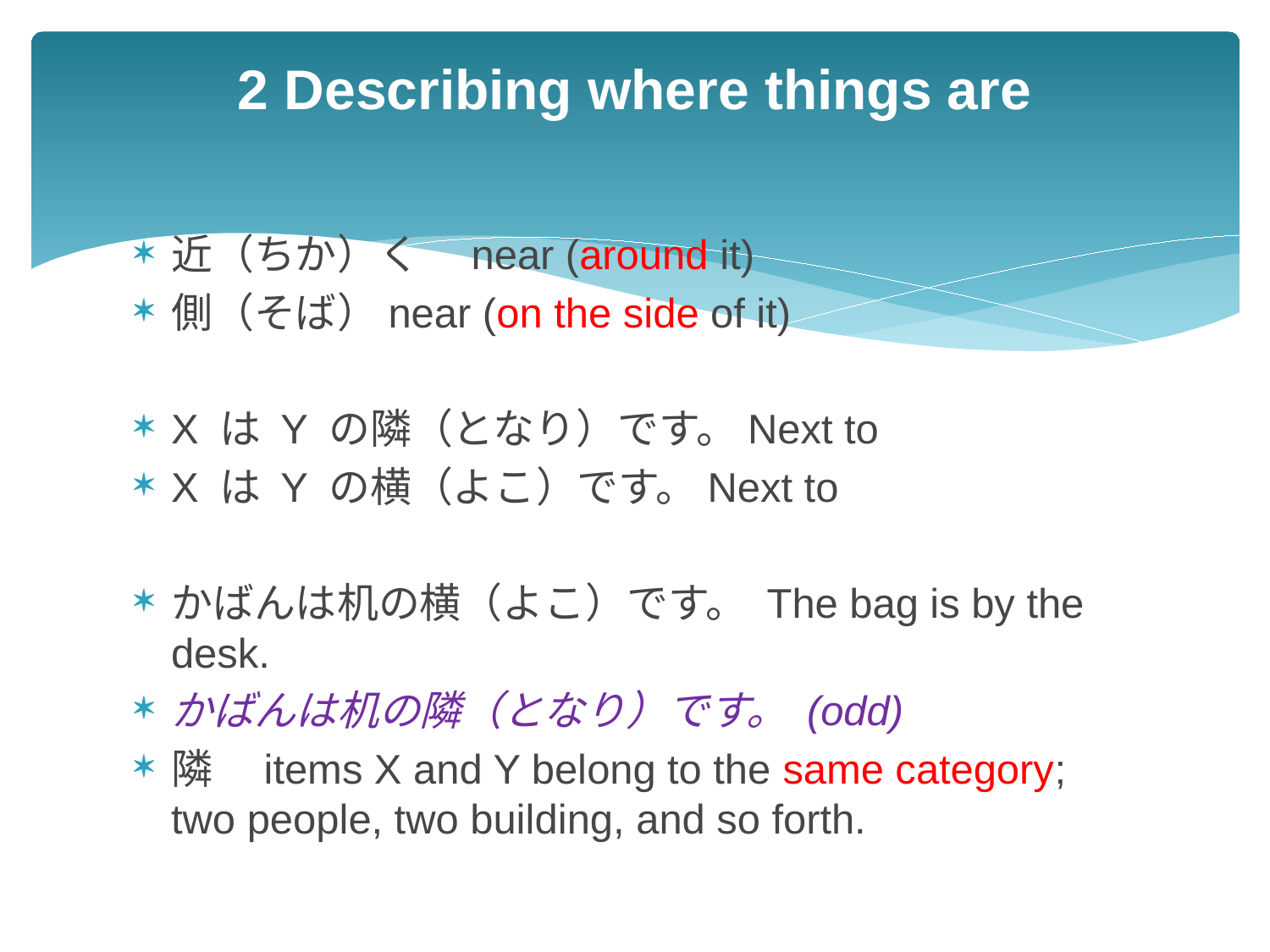

# 2 Describing where things are
近（ちか）く　near (around it)
側（そば）near (on the side of it)

X は Y の隣（となり）です。Next to
X は Y の横（よこ）です。Next to

かばんは机の横（よこ）です。 The bag is by the desk.
かばんは机の隣（となり）です。 (odd)
隣　items X and Y belong to the same category; two people, two building, and so forth.